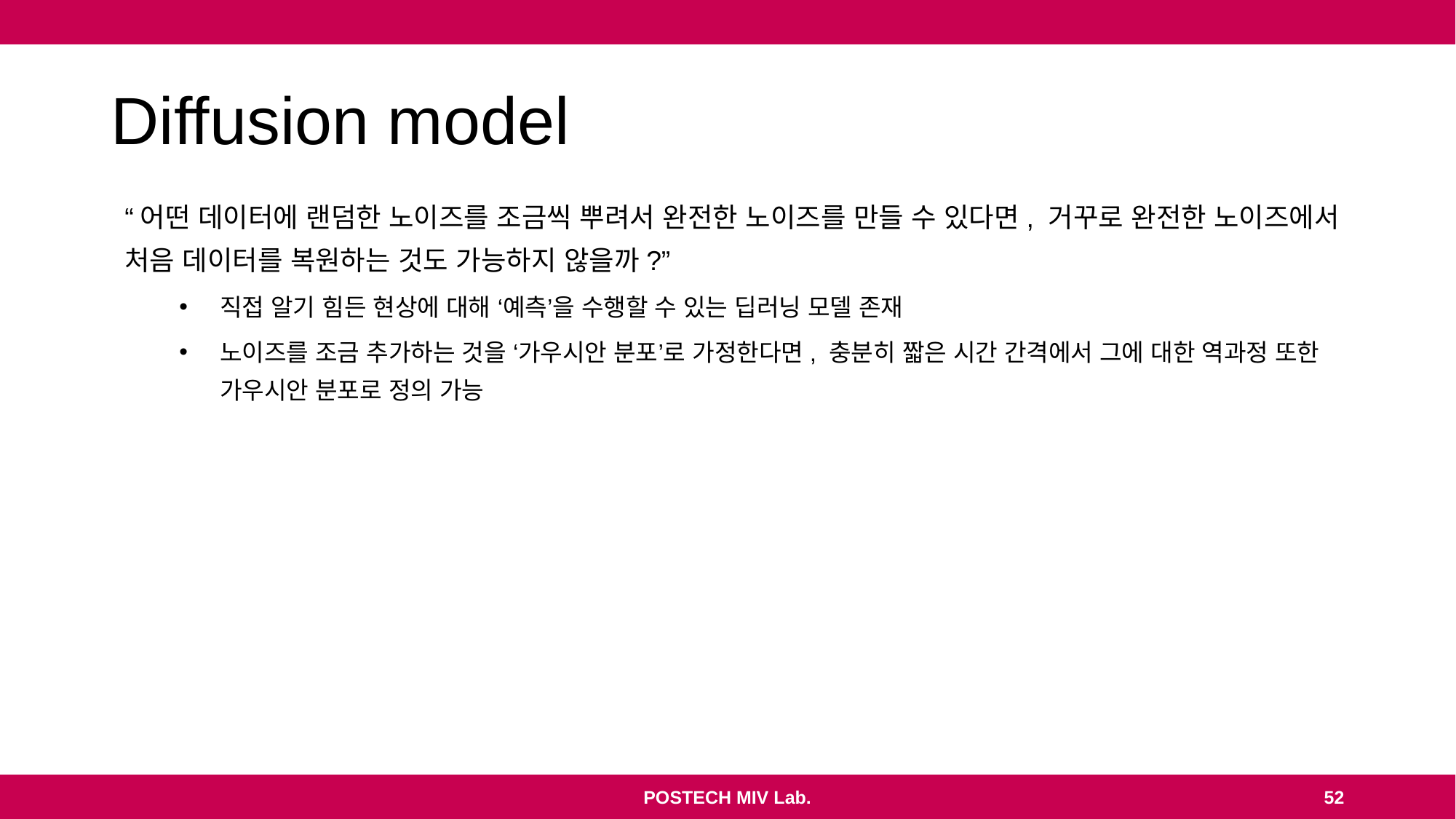

# Diffusion model
“어떤 데이터에 랜덤한 노이즈를 조금씩 뿌려서 완전한 노이즈를 만들 수 있다면, 거꾸로 완전한 노이즈에서 처음 데이터를 복원하는 것도 가능하지 않을까?”
직접 알기 힘든 현상에 대해 ‘예측’을 수행할 수 있는 딥러닝 모델 존재
노이즈를 조금 추가하는 것을 ‘가우시안 분포’로 가정한다면, 충분히 짧은 시간 간격에서 그에 대한 역과정 또한 가우시안 분포로 정의 가능
POSTECH MIV Lab.
52